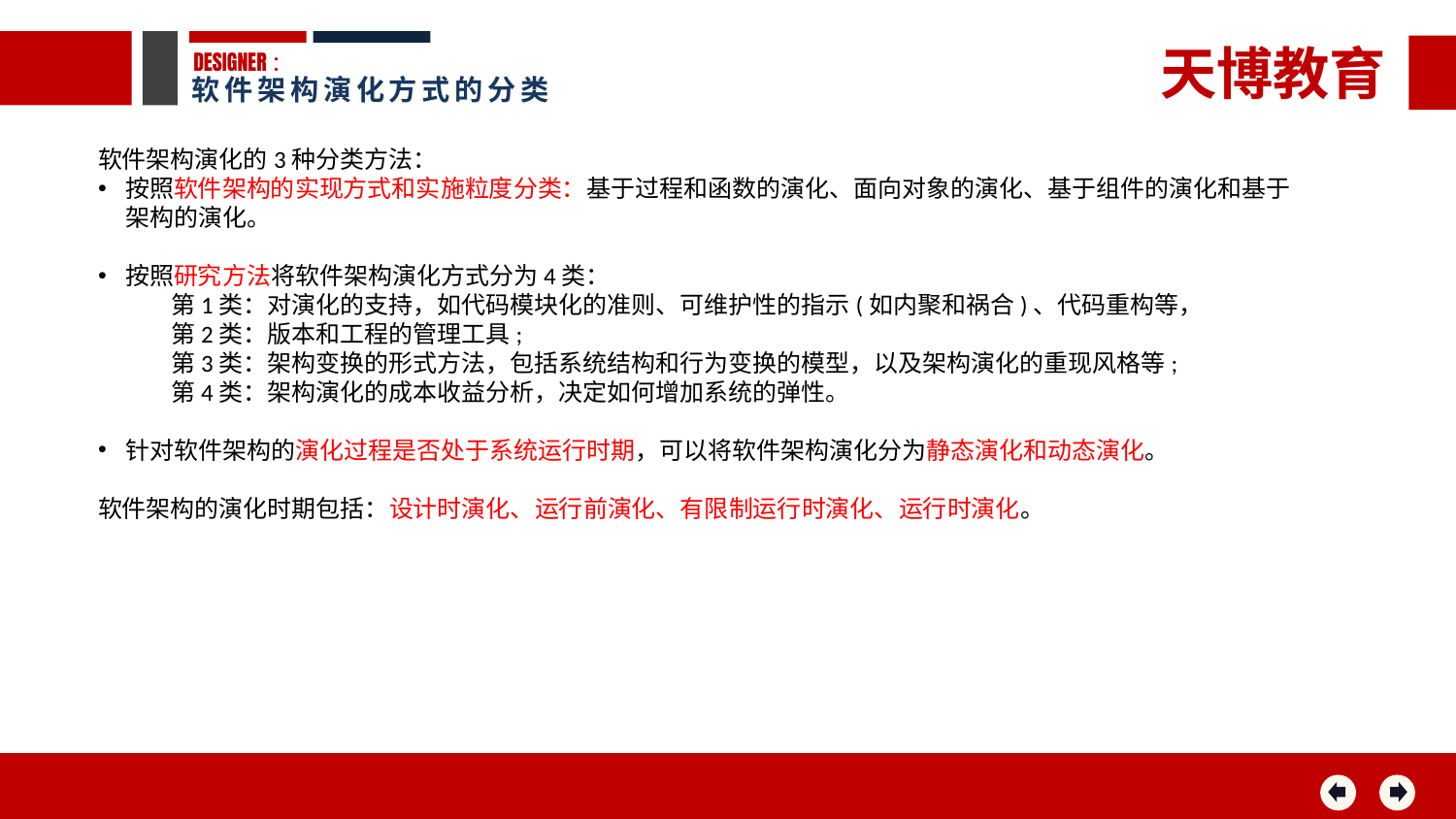

天博教育
DESIGNER：
软件架构演化方式的分类
软件架构演化的3种分类方法：
按照软件架构的实现方式和实施粒度分类：基于过程和函数的演化、面向对象的演化、基于组件的演化和基于架构的演化。

按照研究方法将软件架构演化方式分为4类：
第1类：对演化的支持，如代码模块化的准则、可维护性的指示(如内聚和祸合)、代码重构等，
第2类：版本和工程的管理工具;
第3类：架构变换的形式方法，包括系统结构和行为变换的模型，以及架构演化的重现风格等;
第4类：架构演化的成本收益分析，决定如何增加系统的弹性。

针对软件架构的演化过程是否处于系统运行时期，可以将软件架构演化分为静态演化和动态演化。

软件架构的演化时期包括：设计时演化、运行前演化、有限制运行时演化、运行时演化。